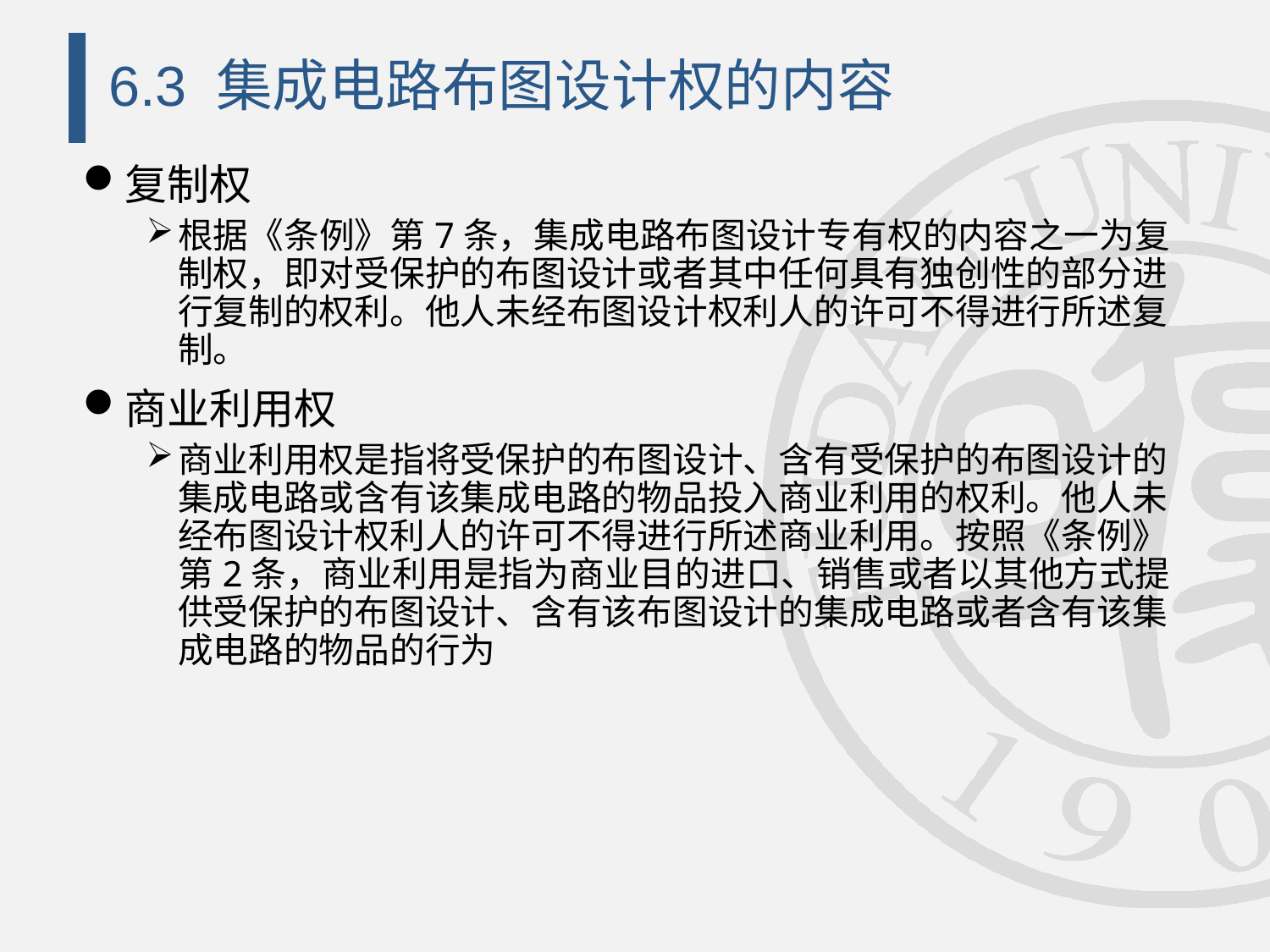

# 6.3 集成电路布图设计权的内容
复制权
根据《条例》第7条，集成电路布图设计专有权的内容之一为复制权，即对受保护的布图设计或者其中任何具有独创性的部分进行复制的权利。他人未经布图设计权利人的许可不得进行所述复制。
商业利用权
商业利用权是指将受保护的布图设计、含有受保护的布图设计的集成电路或含有该集成电路的物品投入商业利用的权利。他人未经布图设计权利人的许可不得进行所述商业利用。按照《条例》第2条，商业利用是指为商业目的进口、销售或者以其他方式提供受保护的布图设计、含有该布图设计的集成电路或者含有该集成电路的物品的行为